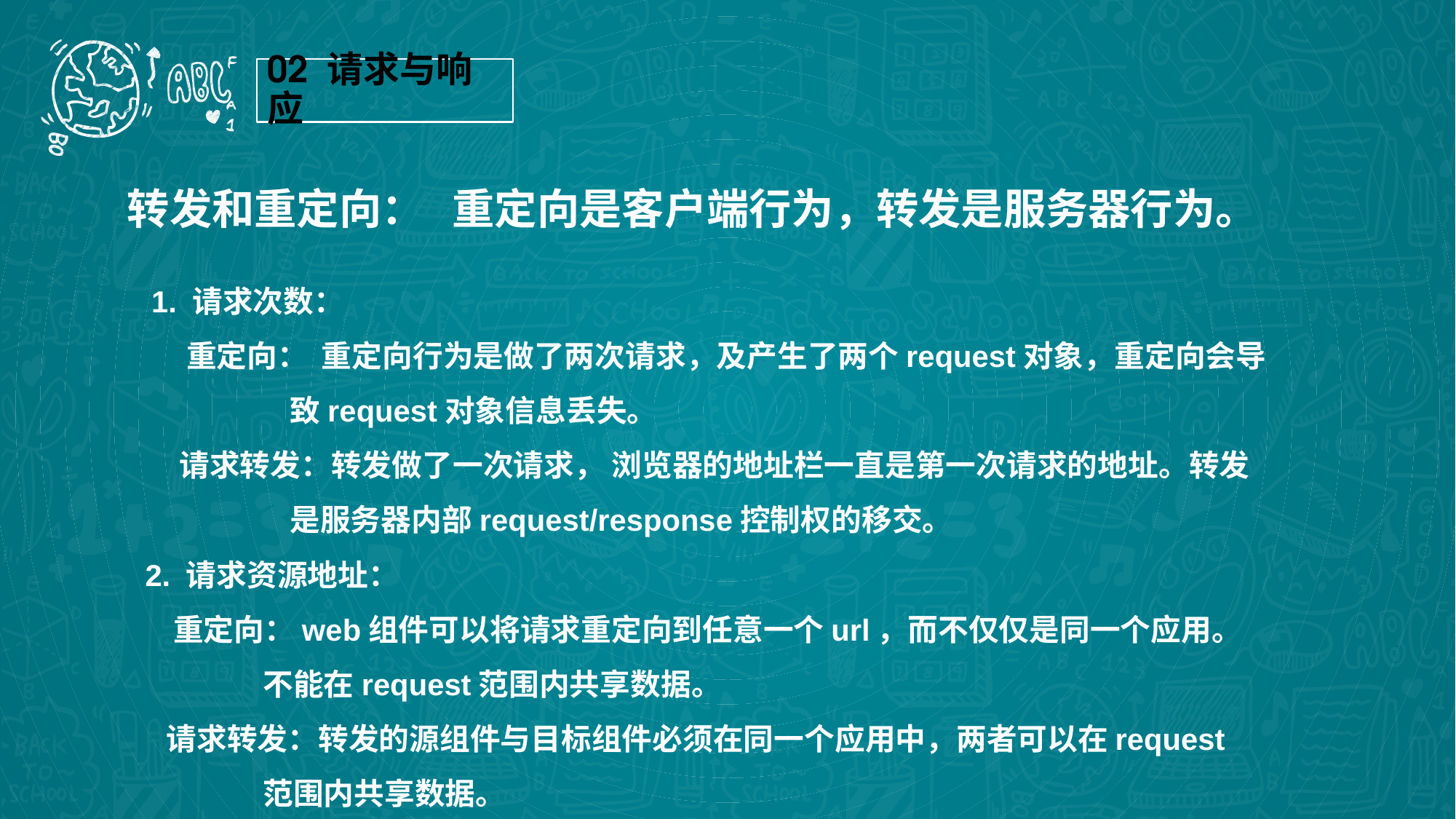

02 请求与响应
转发和重定向：
重定向是客户端行为，转发是服务器行为。
1. 请求次数：
    重定向：  重定向行为是做了两次请求，及产生了两个request对象，重定向会导
                   致request对象信息丢失。
   请求转发：转发做了一次请求， 浏览器的地址栏一直是第一次请求的地址。转发
                   是服务器内部request/response控制权的移交。
2. 请求资源地址：
   重定向：web组件可以将请求重定向到任意一个url，而不仅仅是同一个应用。
                不能在request范围内共享数据。
  请求转发：转发的源组件与目标组件必须在同一个应用中，两者可以在request
                范围内共享数据。